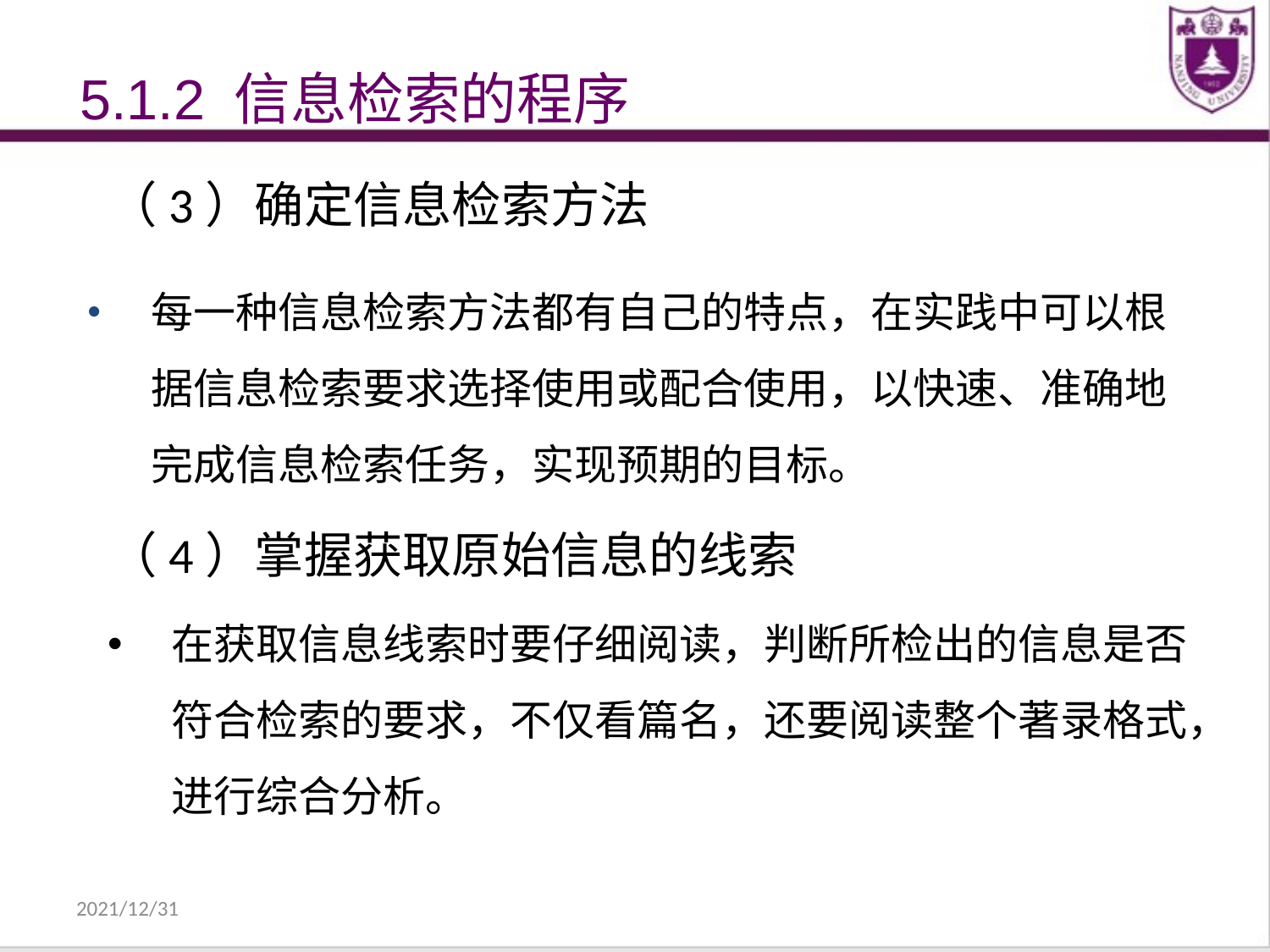

5.1.2 信息检索的程序

（3）确定信息检索方法
每一种信息检索方法都有自己的特点，在实践中可以根据信息检索要求选择使用或配合使用，以快速、准确地完成信息检索任务，实现预期的目标。
（4）掌握获取原始信息的线索
在获取信息线索时要仔细阅读，判断所检出的信息是否符合检索的要求，不仅看篇名，还要阅读整个著录格式，进行综合分析。

2021/12/31